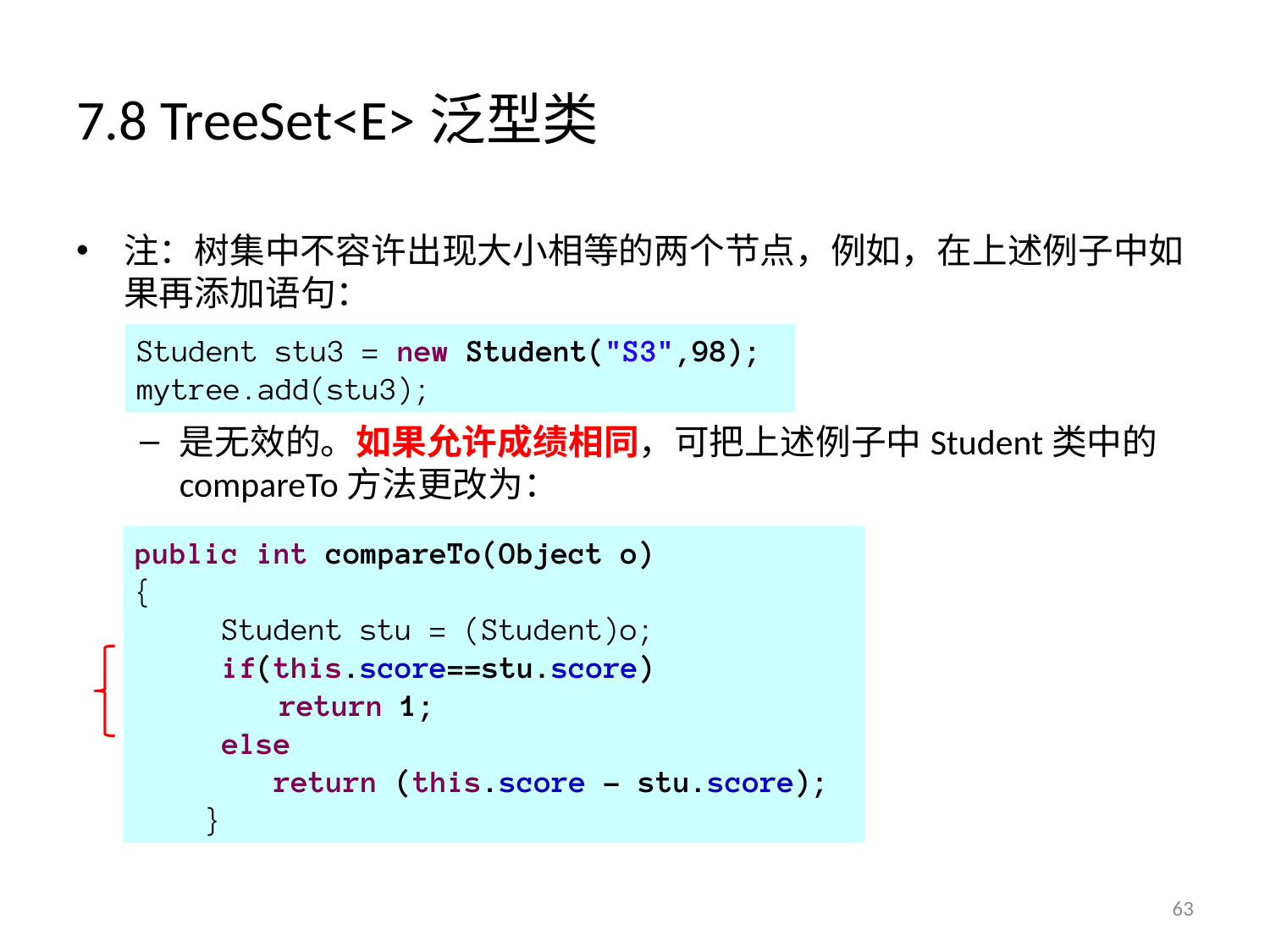

# 7.8 TreeSet<E>泛型类
注：树集中不容许出现大小相等的两个节点，例如，在上述例子中如果再添加语句：

是无效的。如果允许成绩相同，可把上述例子中Student类中的compareTo方法更改为：

Student stu3 = new Student("S3",98);
mytree.add(stu3);
public int compareTo(Object o)
{
     Student stu = (Student)o;
     if(this.score==stu.score)
     	 return 1;
     else
        return (this.score - stu.score);
    }

63